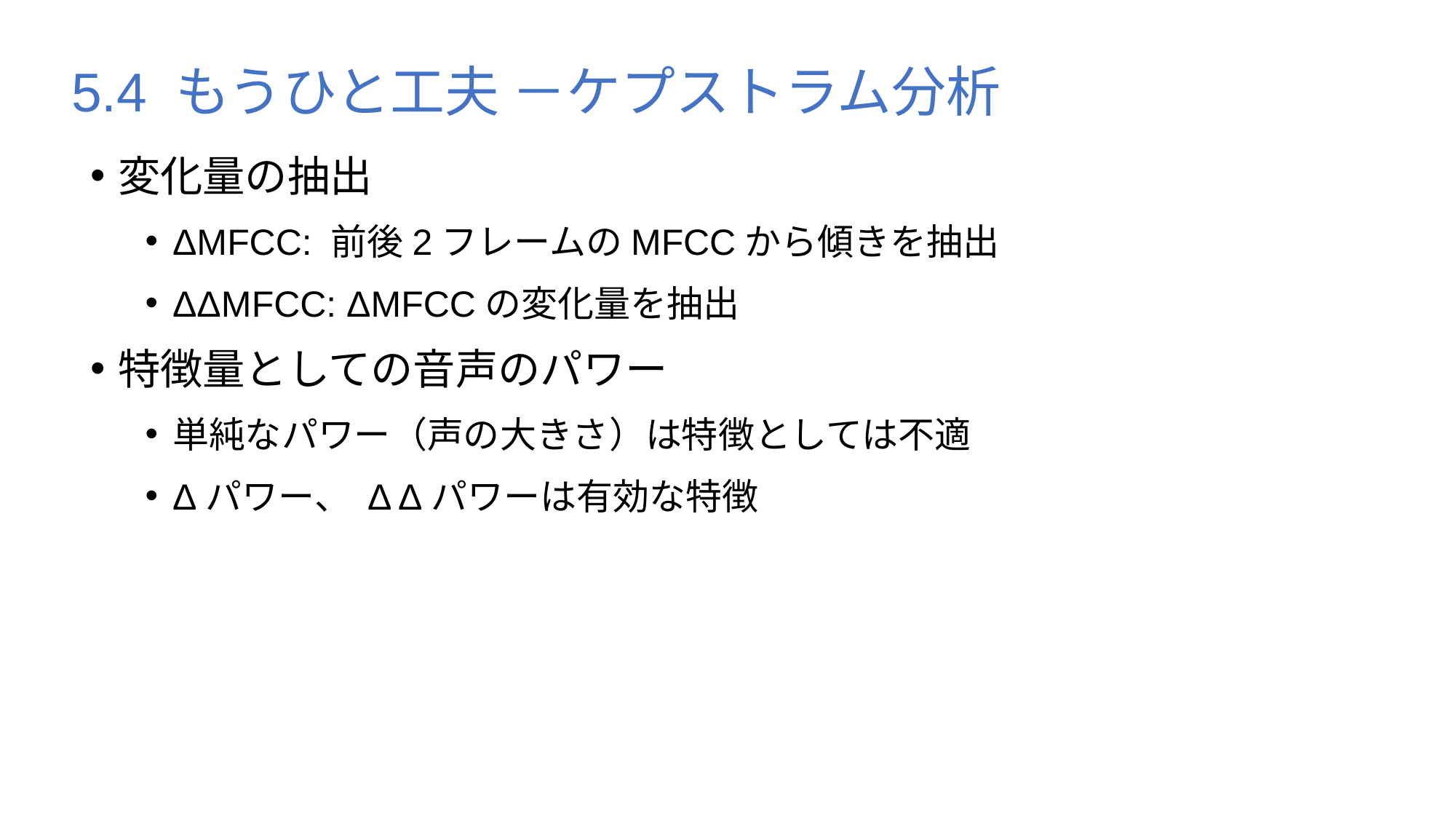

# 5.4 もうひと工夫 －ケプストラム分析
変化量の抽出
ΔMFCC: 前後2フレームのMFCCから傾きを抽出
ΔΔMFCC: ΔMFCCの変化量を抽出
特徴量としての音声のパワー
単純なパワー（声の大きさ）は特徴としては不適
Δパワー、 Δ Δパワーは有効な特徴